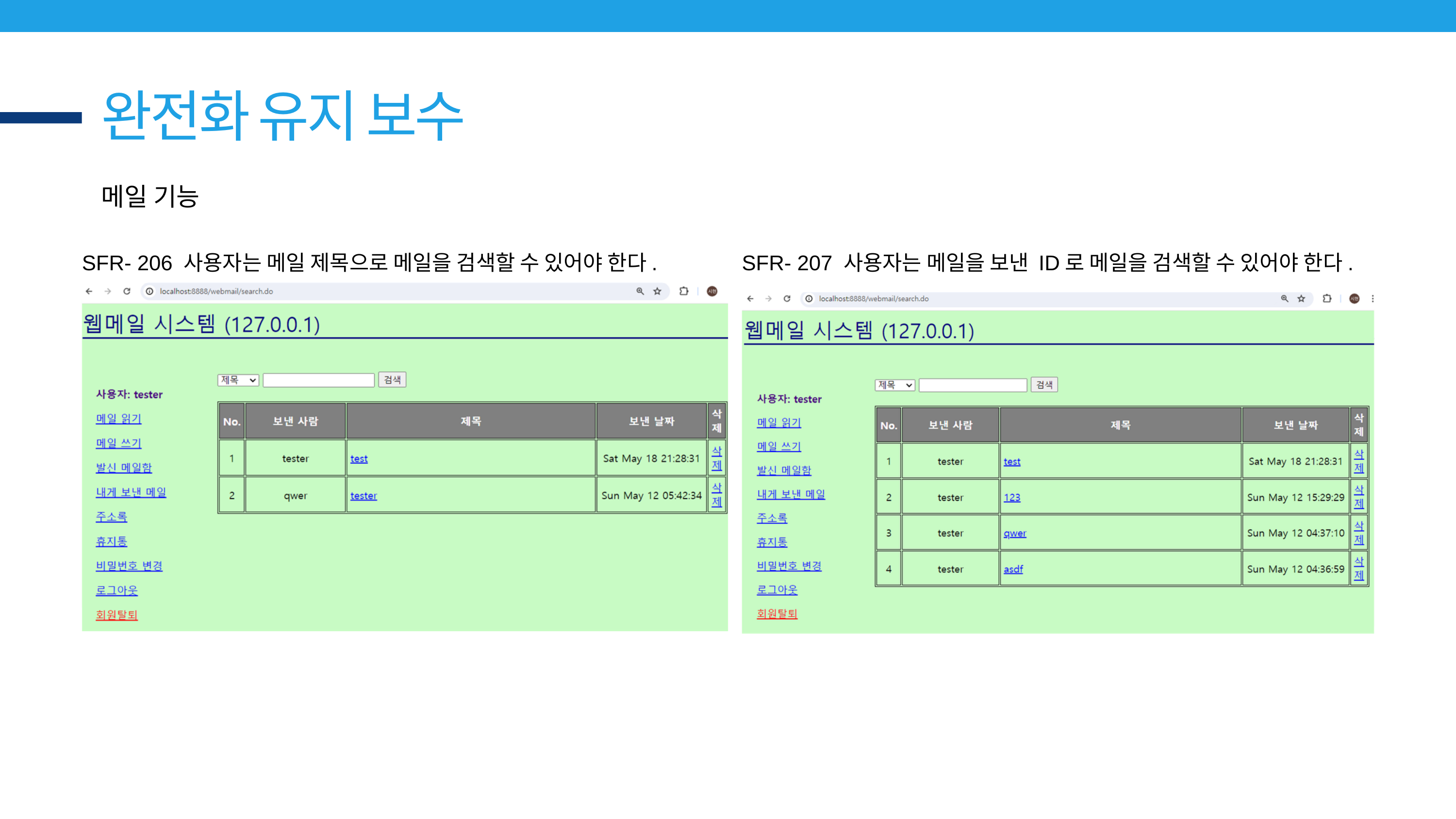

완전화 유지 보수

메일 기능
SFR- 206 사용자는 메일 제목으로 메일을 검색할 수 있어야 한다.
SFR- 207 사용자는 메일을 보낸 ID로 메일을 검색할 수 있어야 한다.